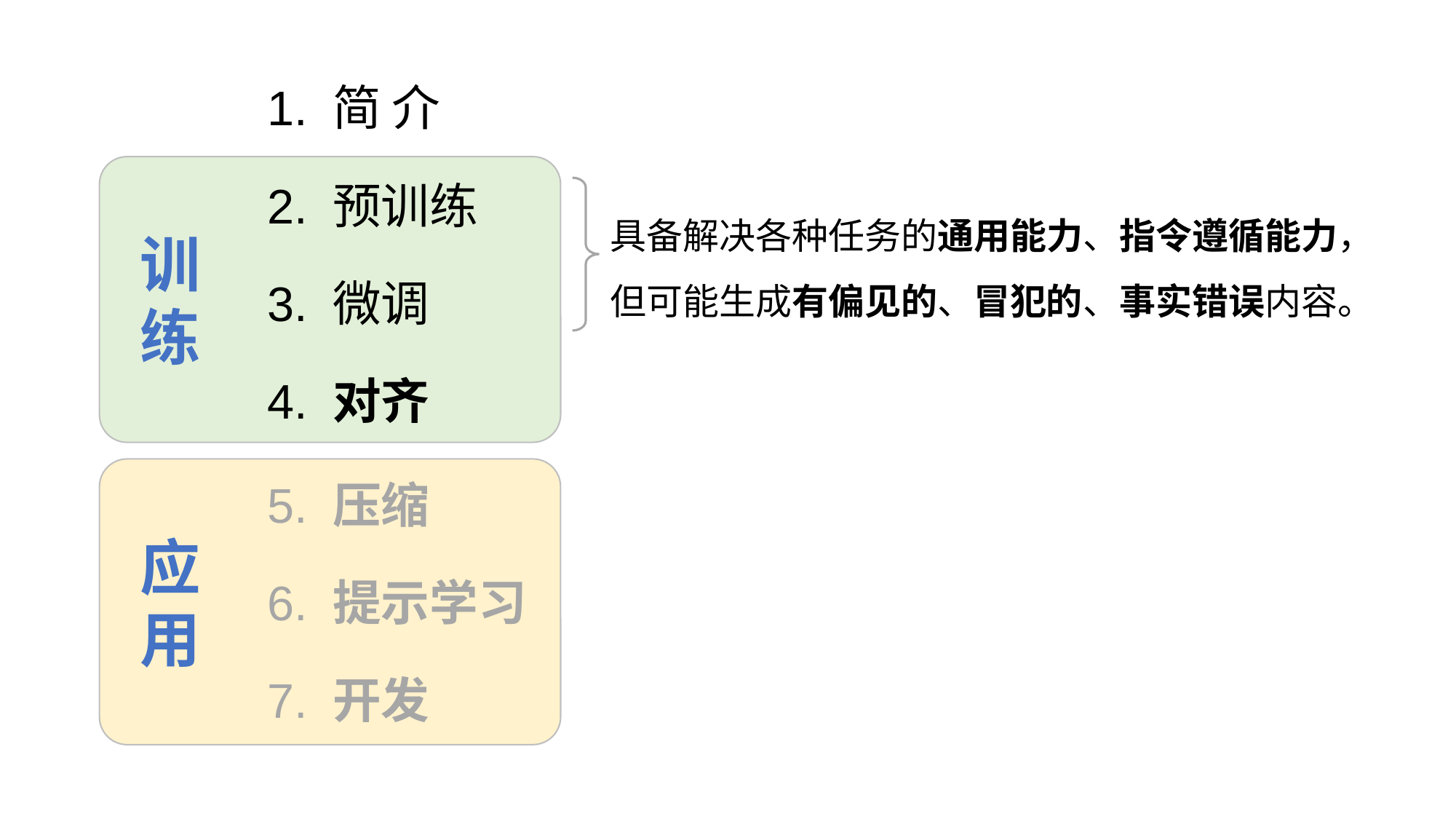

1. 简 介
训
练
 2. 预训练
 3. 微调
 4. 对齐
应
用
 5. 压缩
 6. 提示学习
 7. 开发

具备解决各种任务的通用能力、指令遵循能力，
但可能生成有偏见的、冒犯的、事实错误内容。